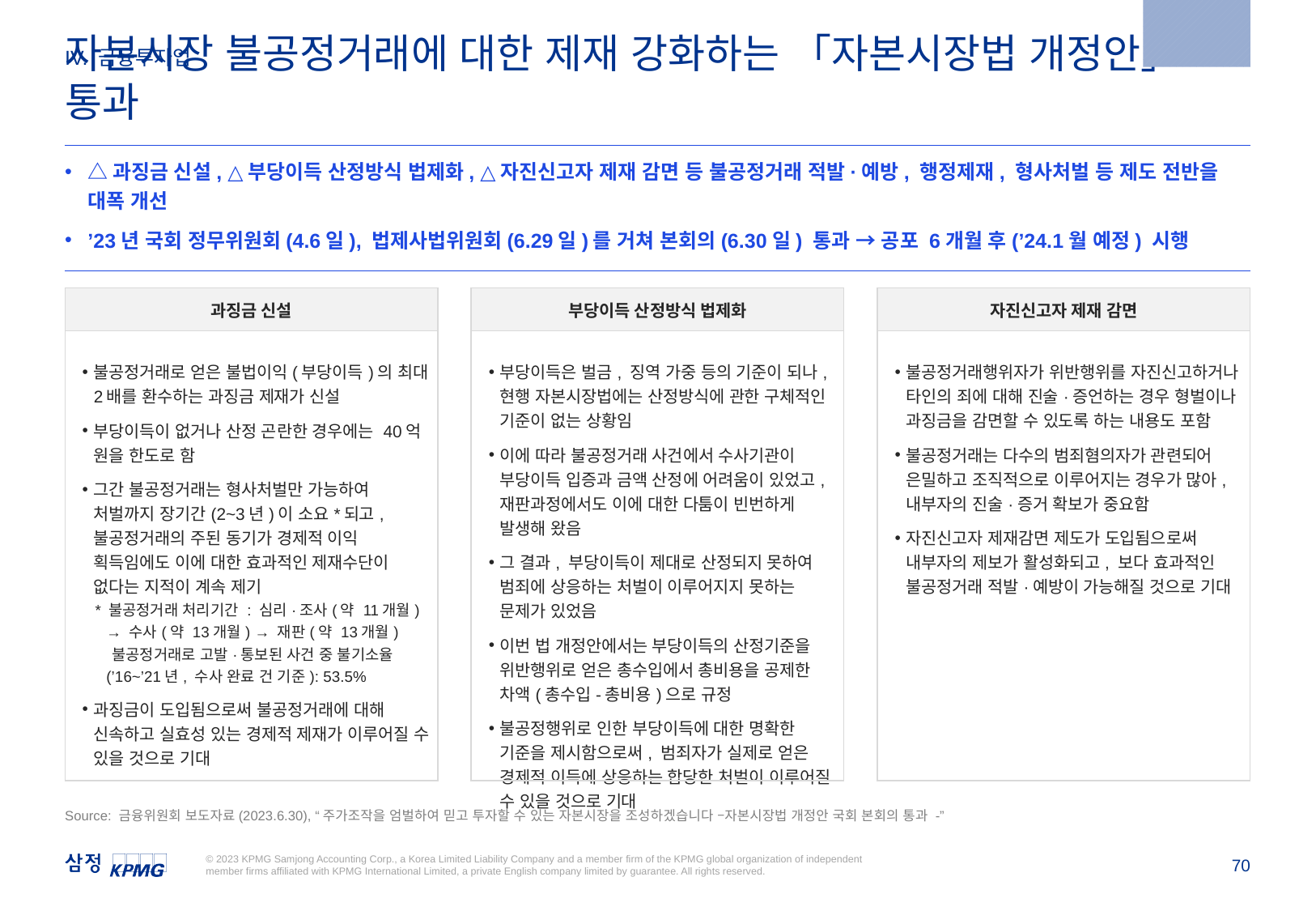

2023.6.30
IV. 금융투자업
자본시장 불공정거래에 대한 제재 강화하는 「자본시장법 개정안」 통과
△과징금 신설, △부당이득 산정방식 법제화, △자진신고자 제재 감면 등 불공정거래 적발·예방, 행정제재, 형사처벌 등 제도 전반을 대폭 개선
’23년 국회 정무위원회(4.6일), 법제사법위원회(6.29일)를 거쳐 본회의(6.30일) 통과 → 공포 6개월 후(’24.1월 예정) 시행
| 과징금 신설 |
| --- |
| 불공정거래로 얻은 불법이익(부당이득)의 최대 2배를 환수하는 과징금 제재가 신설 부당이득이 없거나 산정 곤란한 경우에는 40억 원을 한도로 함 그간 불공정거래는 형사처벌만 가능하여 처벌까지 장기간(2~3년)이 소요\*되고, 불공정거래의 주된 동기가 경제적 이익 획득임에도 이에 대한 효과적인 제재수단이 없다는 지적이 계속 제기 \* 불공정거래 처리기간 : 심리·조사(약 11개월) → 수사(약 13개월) → 재판(약 13개월) 불공정거래로 고발·통보된 사건 중 불기소율(’16~’21년, 수사 완료 건 기준): 53.5% 과징금이 도입됨으로써 불공정거래에 대해 신속하고 실효성 있는 경제적 제재가 이루어질 수 있을 것으로 기대 |
| 부당이득 산정방식 법제화 |
| --- |
| 부당이득은 벌금, 징역 가중 등의 기준이 되나, 현행 자본시장법에는 산정방식에 관한 구체적인 기준이 없는 상황임 이에 따라 불공정거래 사건에서 수사기관이 부당이득 입증과 금액 산정에 어려움이 있었고, 재판과정에서도 이에 대한 다툼이 빈번하게 발생해 왔음 그 결과, 부당이득이 제대로 산정되지 못하여 범죄에 상응하는 처벌이 이루어지지 못하는 문제가 있었음 이번 법 개정안에서는 부당이득의 산정기준을 위반행위로 얻은 총수입에서 총비용을 공제한 차액(총수입-총비용)으로 규정 불공정행위로 인한 부당이득에 대한 명확한 기준을 제시함으로써, 범죄자가 실제로 얻은 경제적 이득에 상응하는 합당한 처벌이 이루어질 수 있을 것으로 기대 |
| 자진신고자 제재 감면 |
| --- |
| 불공정거래행위자가 위반행위를 자진신고하거나 타인의 죄에 대해 진술·증언하는 경우 형벌이나 과징금을 감면할 수 있도록 하는 내용도 포함 불공정거래는 다수의 범죄혐의자가 관련되어 은밀하고 조직적으로 이루어지는 경우가 많아, 내부자의 진술·증거 확보가 중요함 자진신고자 제재감면 제도가 도입됨으로써 내부자의 제보가 활성화되고, 보다 효과적인 불공정거래 적발·예방이 가능해질 것으로 기대 |
Source: 금융위원회 보도자료(2023.6.30), “주가조작을 엄벌하여 믿고 투자할 수 있는 자본시장을 조성하겠습니다 –자본시장법 개정안 국회 본회의 통과 -”